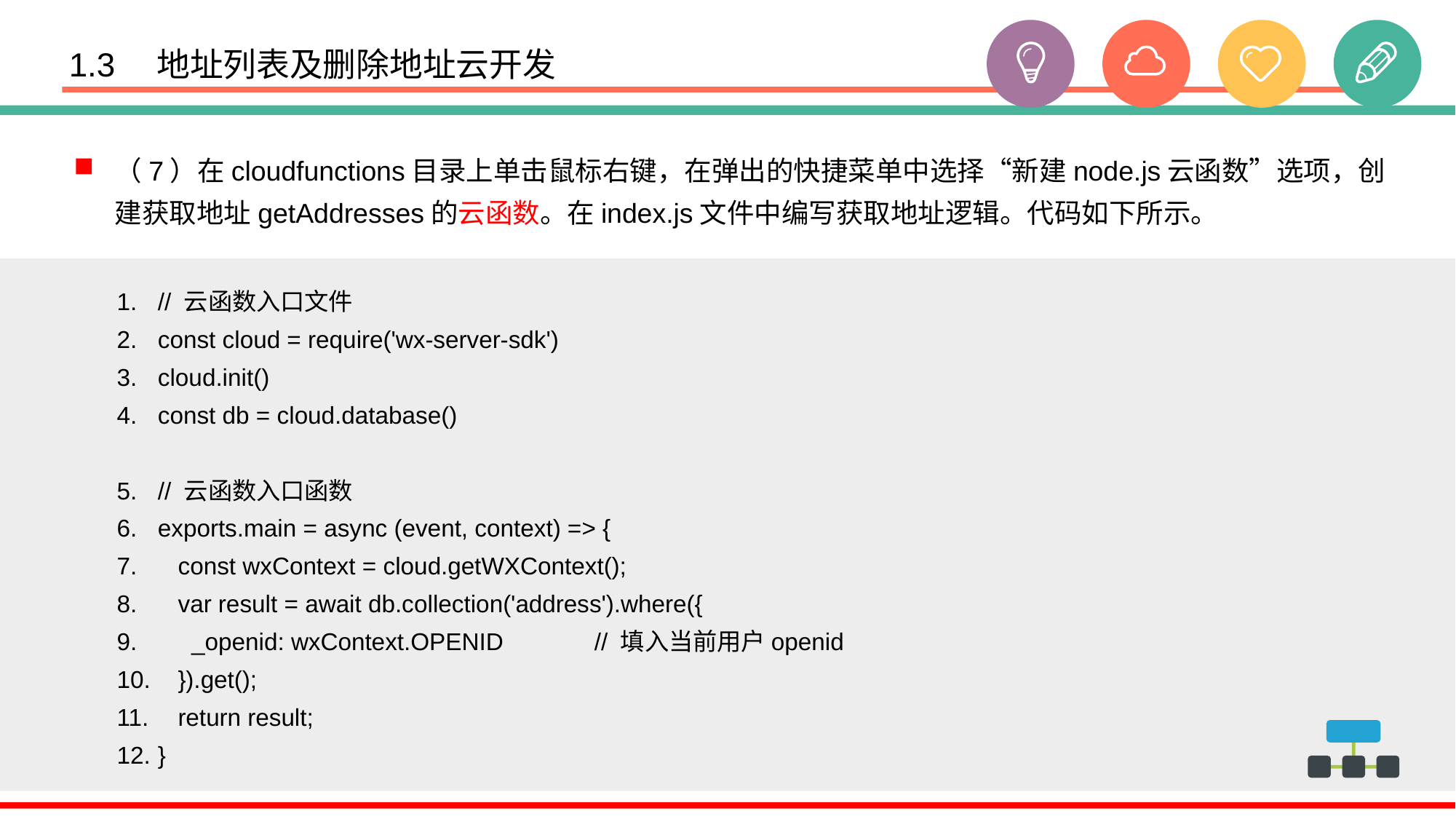

# 1.3　地址列表及删除地址云开发
（7）在cloudfunctions目录上单击鼠标右键，在弹出的快捷菜单中选择“新建node.js云函数”选项，创建获取地址getAddresses的云函数。在index.js文件中编写获取地址逻辑。代码如下所示。

// 云函数入口文件
const cloud = require('wx-server-sdk')
cloud.init()
const db = cloud.database()

// 云函数入口函数
exports.main = async (event, context) => {
   const wxContext = cloud.getWXContext();
   var result = await db.collection('address').where({
     _openid: wxContext.OPENID 	// 填入当前用户openid
   }).get();
   return result;
}